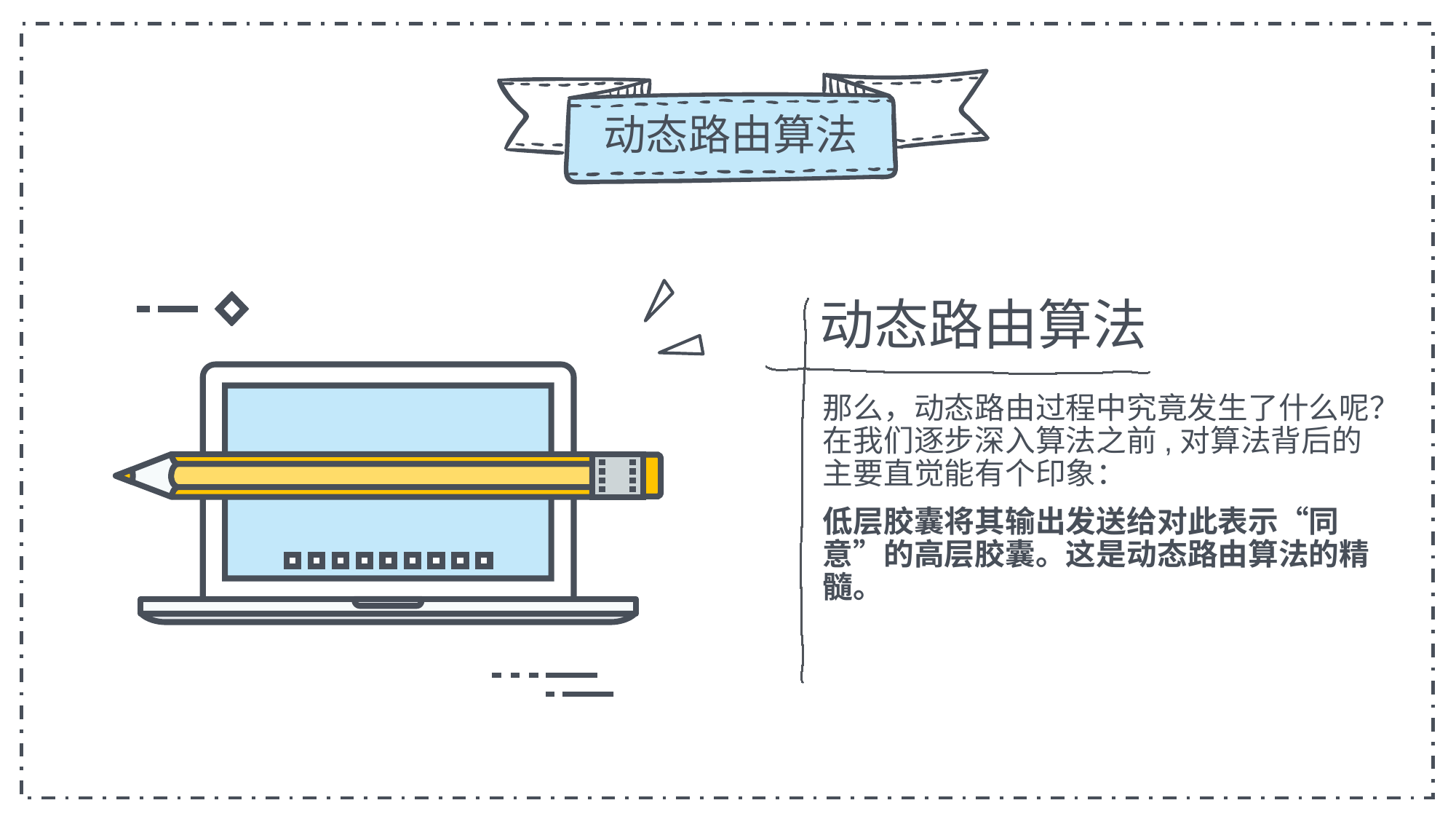

动态路由算法

动态路由算法

那么，动态路由过程中究竟发生了什么呢？在我们逐步深入算法之前,对算法背后的主要直觉能有个印象：
低层胶囊将其输出发送给对此表示“同意”的高层胶囊。这是动态路由算法的精髓。